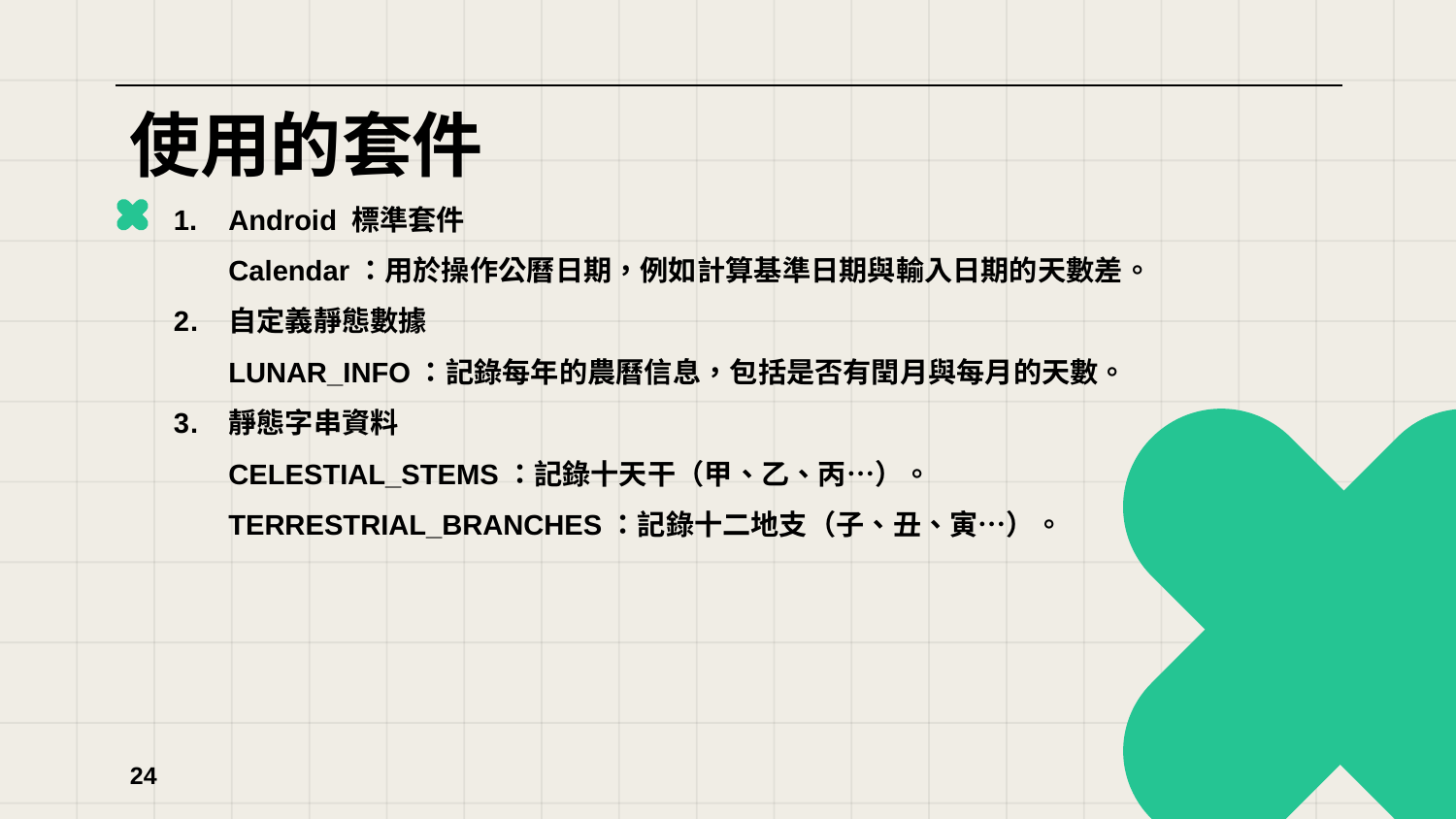

# 使用的套件
Android 標準套件
Calendar：用於操作公曆日期，例如計算基準日期與輸入日期的天數差。
自定義靜態數據
LUNAR_INFO：記錄每年的農曆信息，包括是否有閏月與每月的天數。
靜態字串資料
CELESTIAL_STEMS：記錄十天干（甲、乙、丙…）。
TERRESTRIAL_BRANCHES：記錄十二地支（子、丑、寅…）。

24